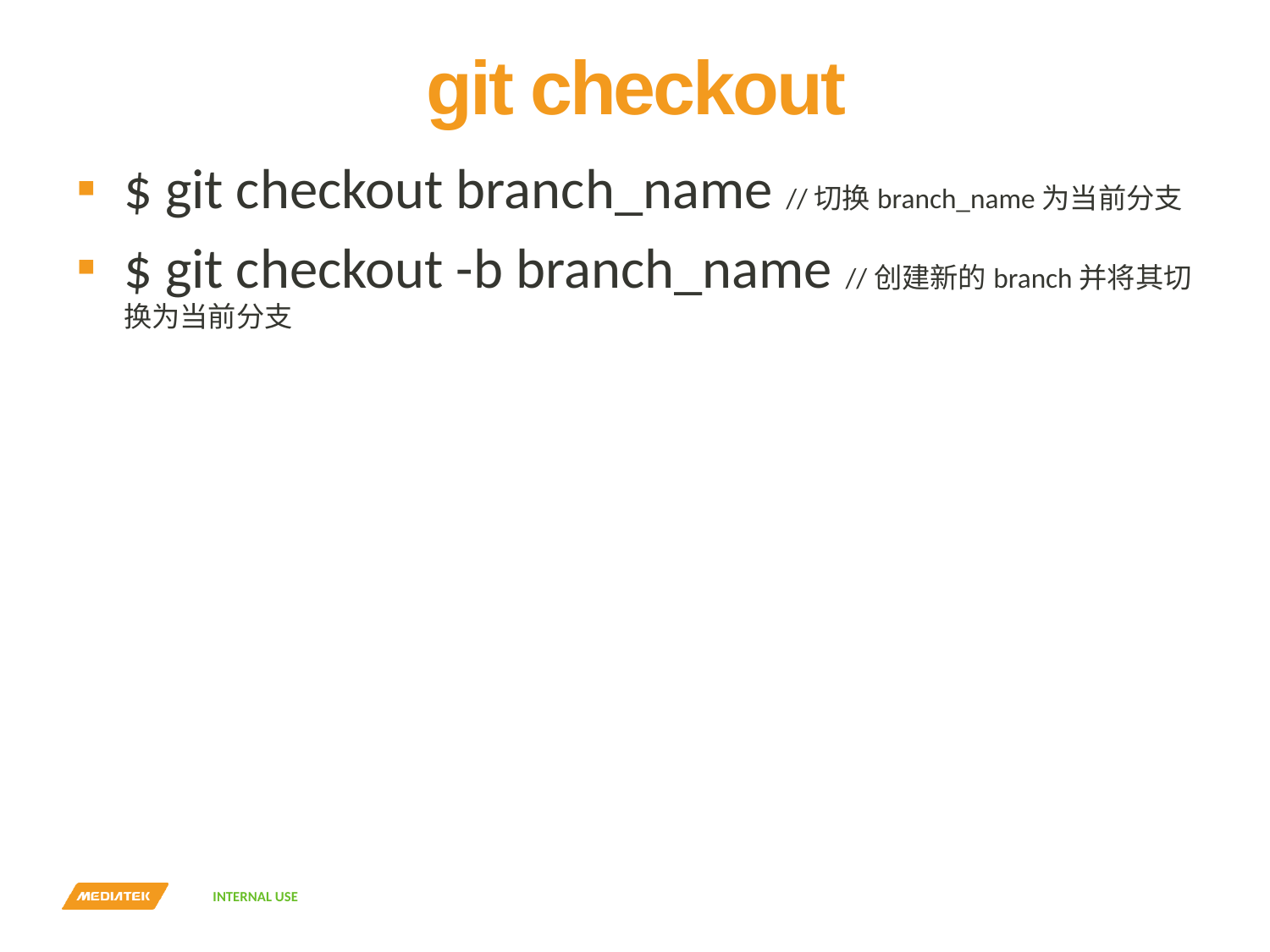

# git checkout
$ git checkout branch_name //切换branch_name为当前分支
$ git checkout -b branch_name //创建新的branch并将其切换为当前分支